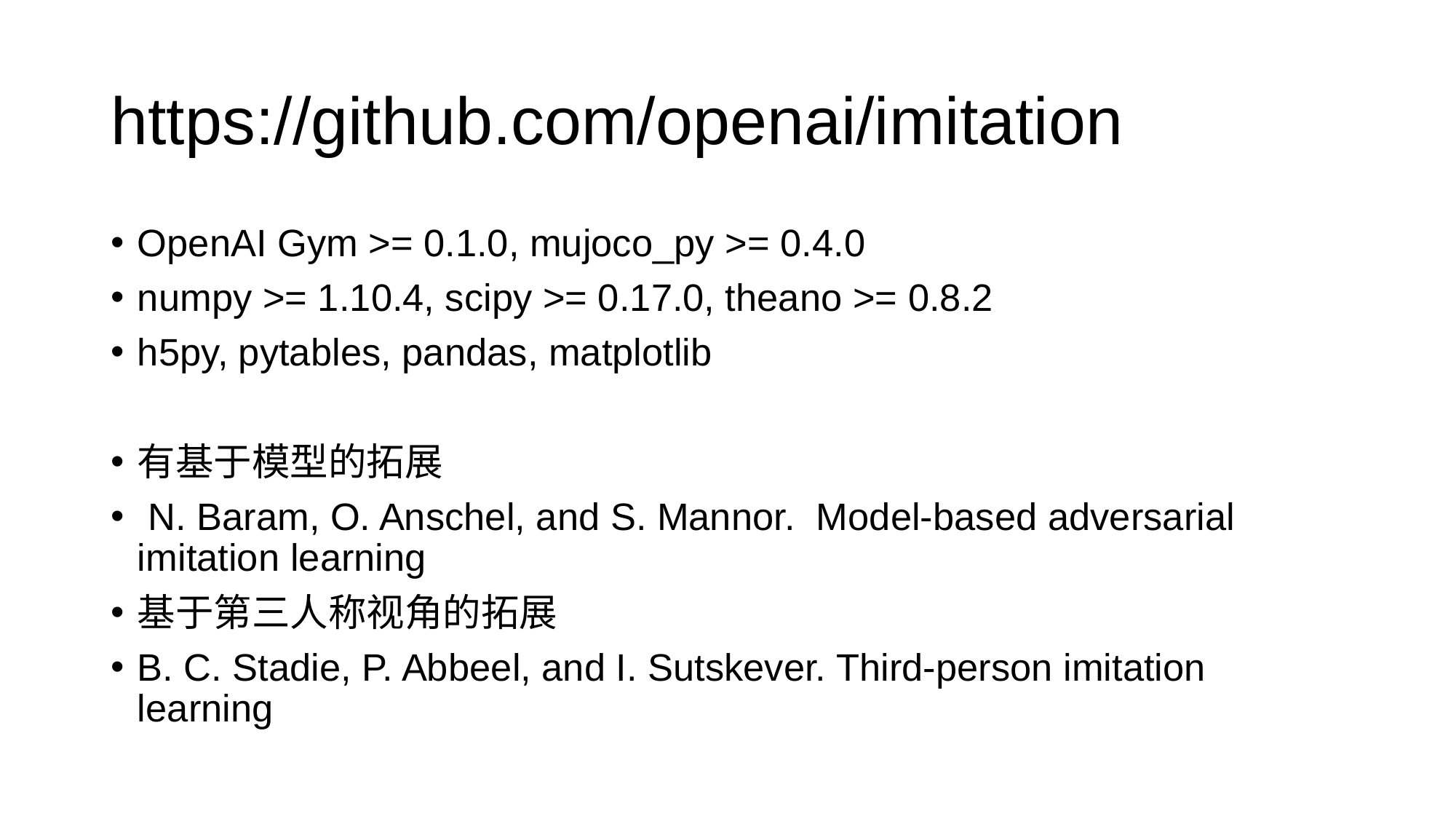

# https://github.com/openai/imitation
OpenAI Gym >= 0.1.0, mujoco_py >= 0.4.0
numpy >= 1.10.4, scipy >= 0.17.0, theano >= 0.8.2
h5py, pytables, pandas, matplotlib

有基于模型的拓展
 N. Baram, O. Anschel, and S. Mannor.  Model-based adversarial imitation learning
基于第三人称视角的拓展
B. C. Stadie, P. Abbeel, and I. Sutskever. Third-person imitation learning